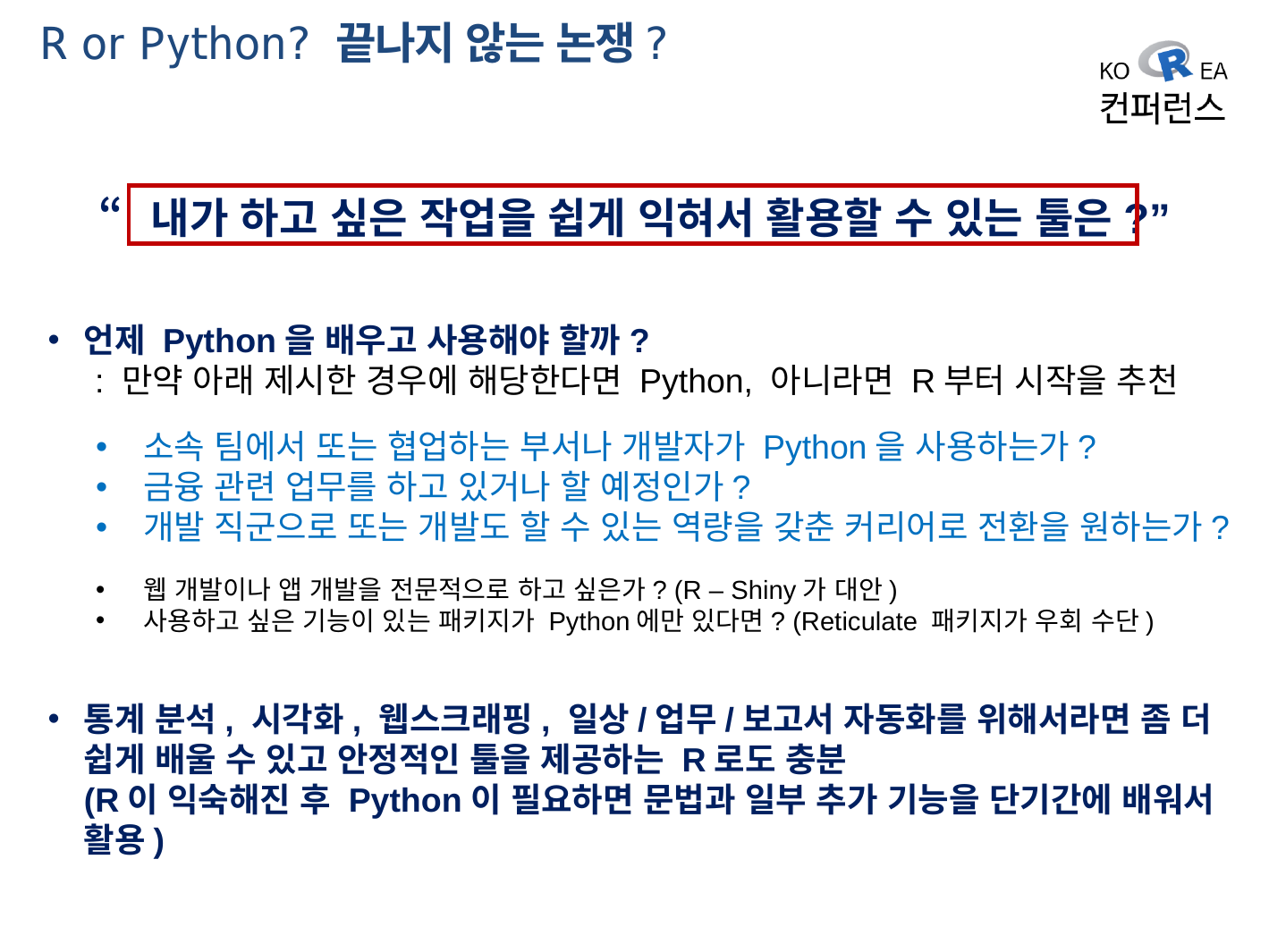

R or Python? 끝나지 않는 논쟁?

“내가 하고 싶은 작업을 쉽게 익혀서 활용할 수 있는 툴은?”

언제 Python을 배우고 사용해야 할까?
     : 만약 아래 제시한 경우에 해당한다면 Python, 아니라면 R부터 시작을 추천

소속 팀에서 또는 협업하는 부서나 개발자가 Python을 사용하는가?
금융 관련 업무를 하고 있거나 할 예정인가?
개발 직군으로 또는 개발도 할 수 있는 역량을 갖춘 커리어로 전환을 원하는가?

웹 개발이나 앱 개발을 전문적으로 하고 싶은가? (R – Shiny가 대안)
사용하고 싶은 기능이 있는 패키지가 Python에만 있다면? (Reticulate 패키지가 우회 수단)

통계 분석, 시각화, 웹스크래핑, 일상/업무/보고서 자동화를 위해서라면 좀 더 쉽게 배울 수 있고 안정적인 툴을 제공하는 R로도 충분
(R이 익숙해진 후 Python이 필요하면 문법과 일부 추가 기능을 단기간에 배워서 활용)